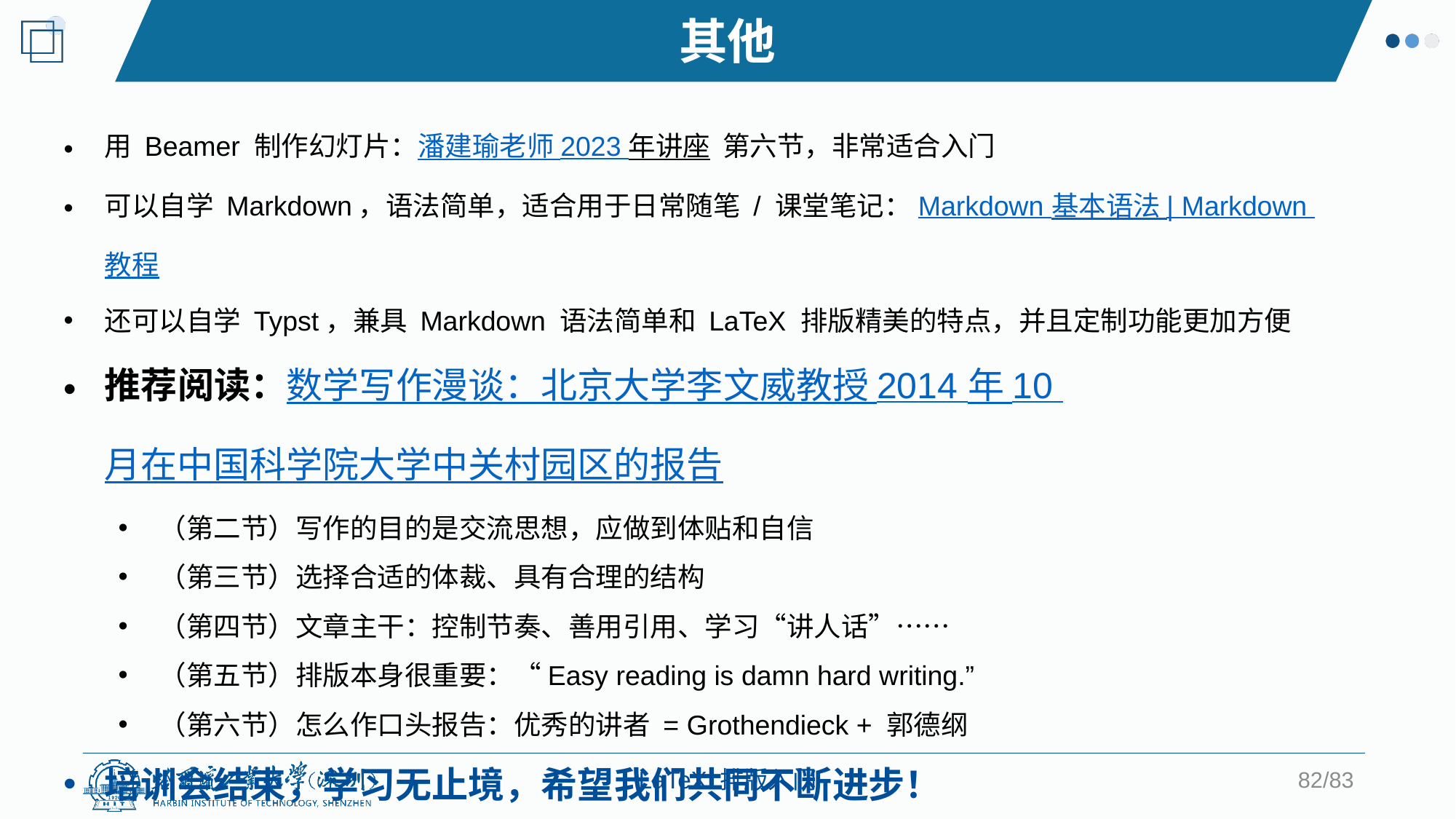

其他
用 Beamer 制作幻灯片：潘建瑜老师 2023 年讲座  第六节，非常适合入门
可以自学 Markdown，语法简单，适合用于日常随笔 / 课堂笔记：Markdown 基本语法 | Markdown 教程
还可以自学 Typst，兼具 Markdown 语法简单和 LaTeX 排版精美的特点，并且定制功能更加方便
推荐阅读：数学写作漫谈：北京大学李文威教授 2014 年 10 月在中国科学院大学中关村园区的报告
（第二节）写作的目的是交流思想，应做到体贴和自信
（第三节）选择合适的体裁、具有合理的结构
（第四节）文章主干：控制节奏、善用引用、学习“讲人话”……
（第五节）排版本身很重要：“Easy reading is damn hard writing.”
（第六节）怎么作口头报告：优秀的讲者 = Grothendieck + 郭德纲
培训会结束，学习无止境，希望我们共同不断进步！

82/83